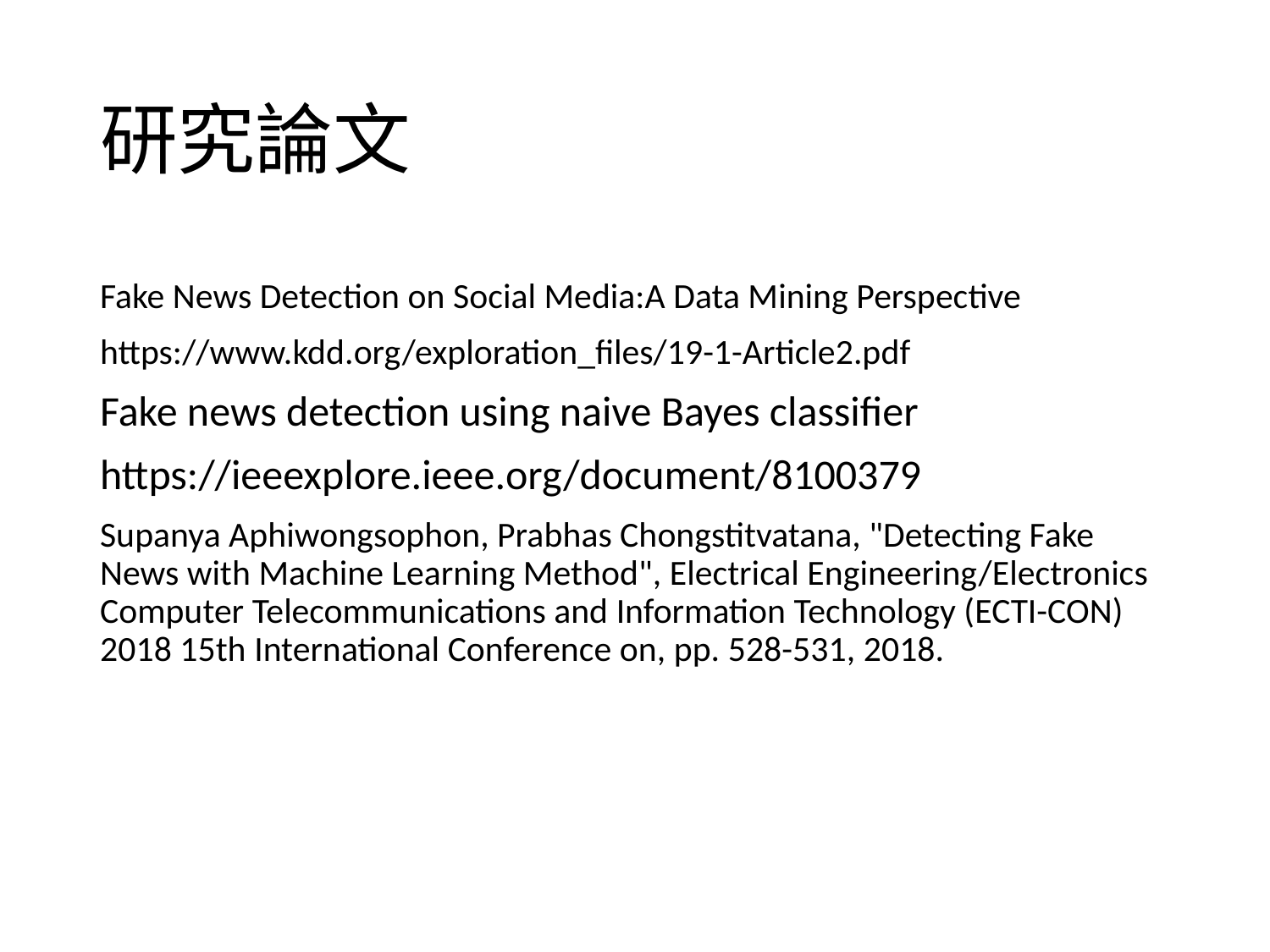

# 研究論文
Fake News Detection on Social Media:A Data Mining Perspective
https://www.kdd.org/exploration_files/19-1-Article2.pdf
Fake news detection using naive Bayes classifier
https://ieeexplore.ieee.org/document/8100379
Supanya Aphiwongsophon, Prabhas Chongstitvatana, "Detecting Fake News with Machine Learning Method", Electrical Engineering/Electronics Computer Telecommunications and Information Technology (ECTI-CON) 2018 15th International Conference on, pp. 528-531, 2018.